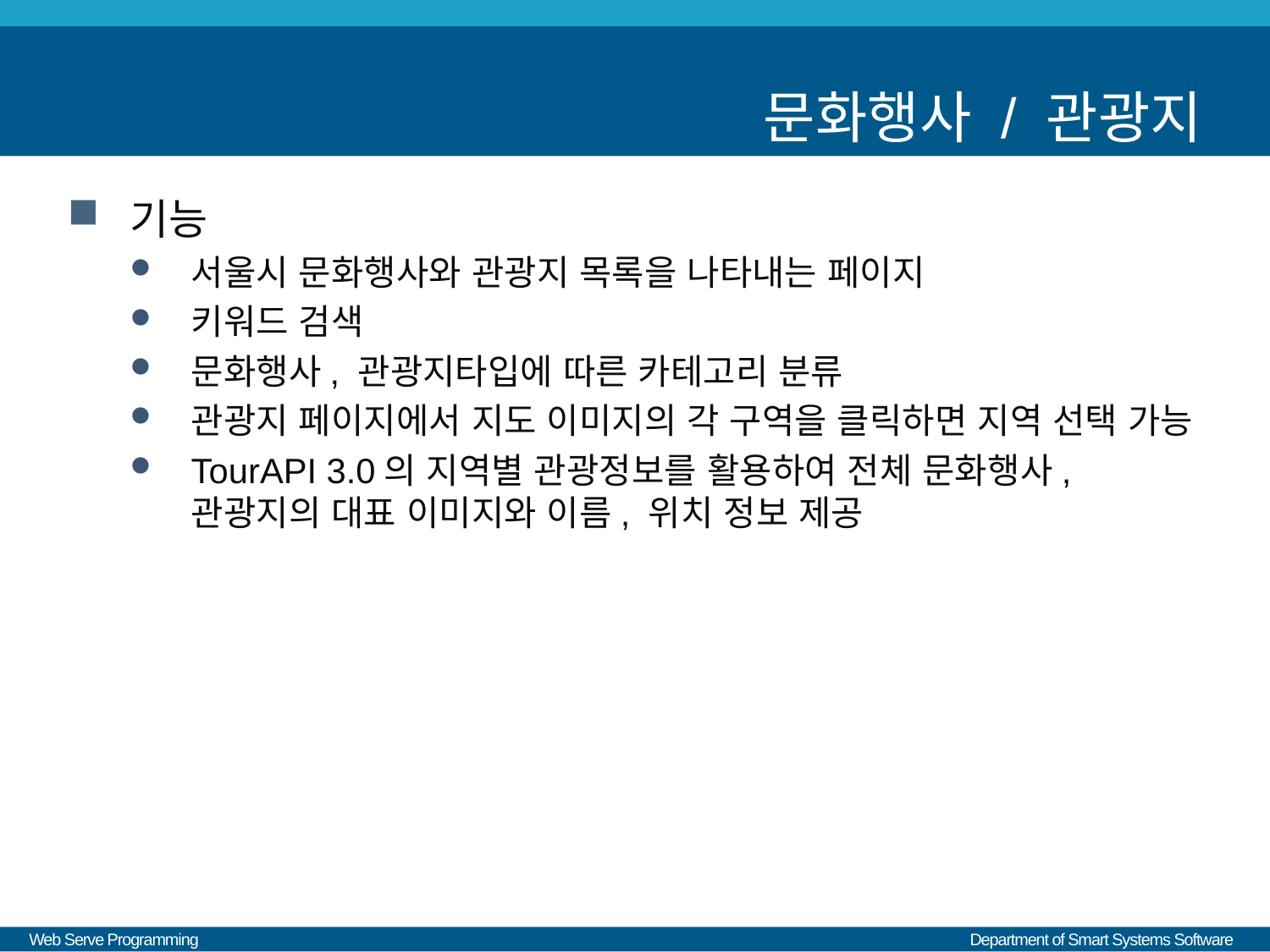

# 문화행사 / 관광지
기능
서울시 문화행사와 관광지 목록을 나타내는 페이지
키워드 검색
문화행사, 관광지타입에 따른 카테고리 분류
관광지 페이지에서 지도 이미지의 각 구역을 클릭하면 지역 선택 가능
TourAPI 3.0의 지역별 관광정보를 활용하여 전체 문화행사, 관광지의 대표 이미지와 이름, 위치 정보 제공